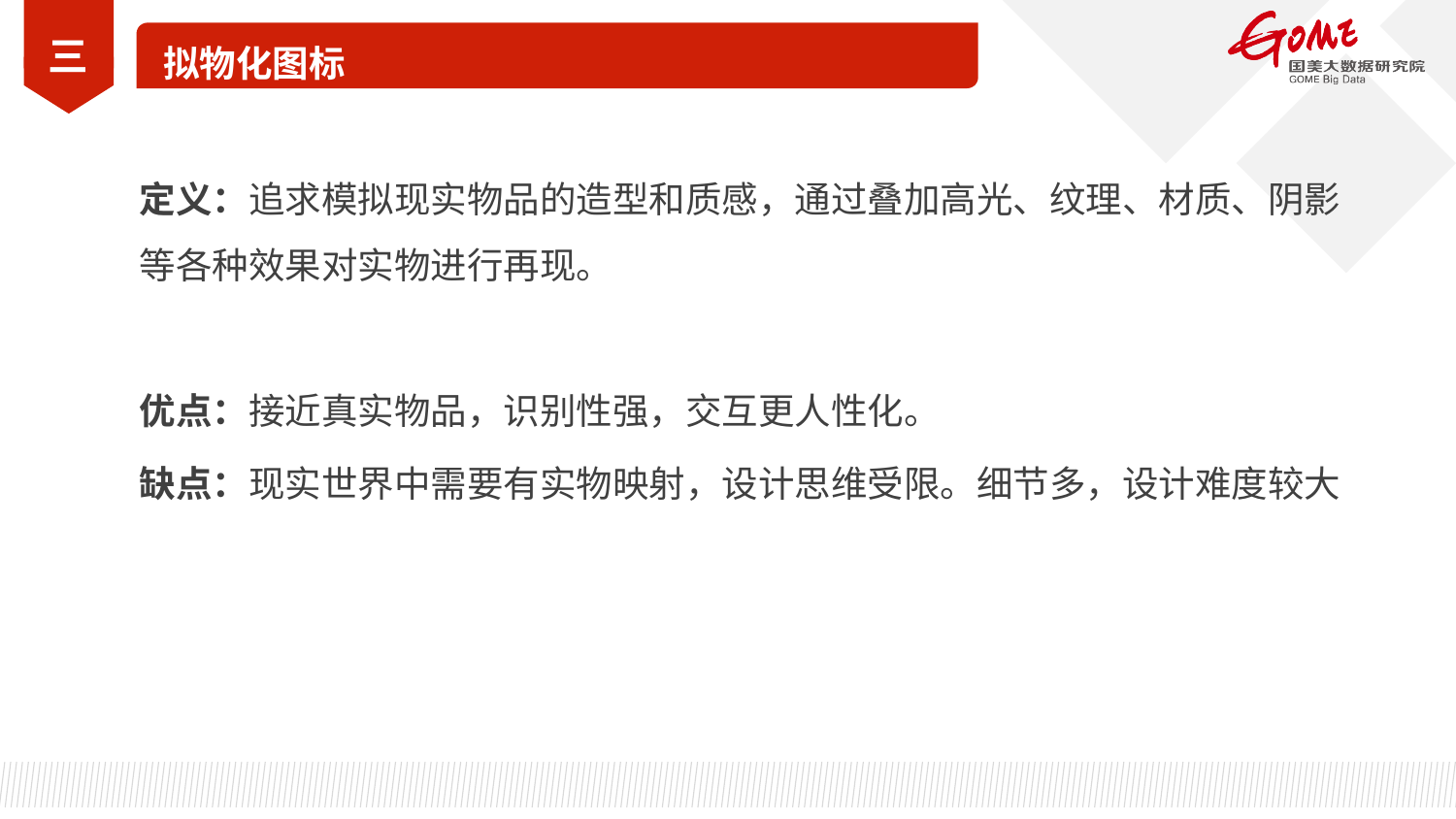

三
拟物化图标
定义：追求模拟现实物品的造型和质感，通过叠加高光、纹理、材质、阴影等各种效果对实物进行再现。

优点：接近真实物品，识别性强，交互更人性化。
缺点：现实世界中需要有实物映射，设计思维受限。细节多，设计难度较大